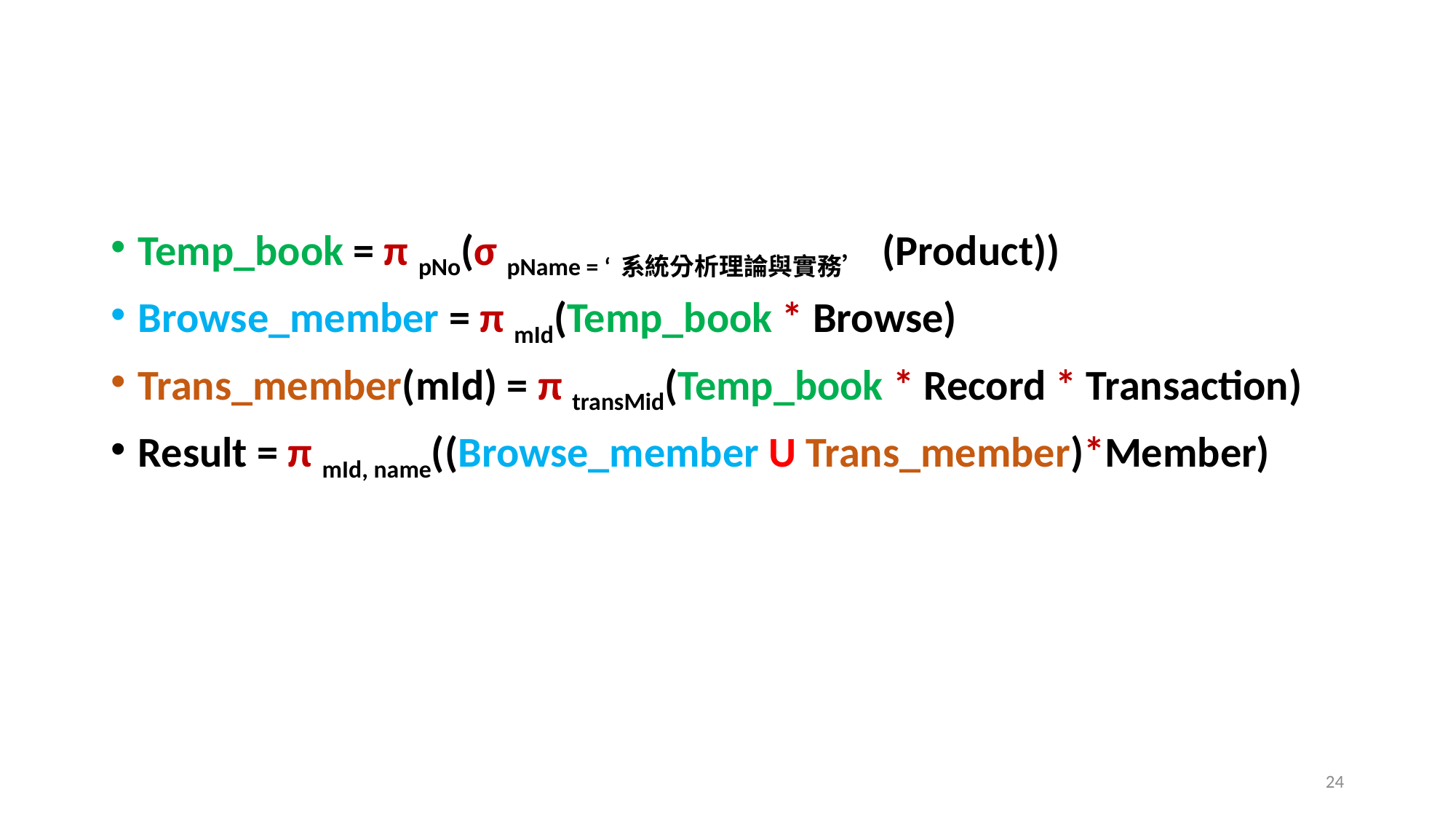

#
Temp_book = π pNo(σ pName = ‘系統分析理論與實務’ (Product))
Browse_member = π mId(Temp_book * Browse)
Trans_member(mId) = π transMid(Temp_book * Record * Transaction)
Result = π mId, name((Browse_member U Trans_member)*Member)
24